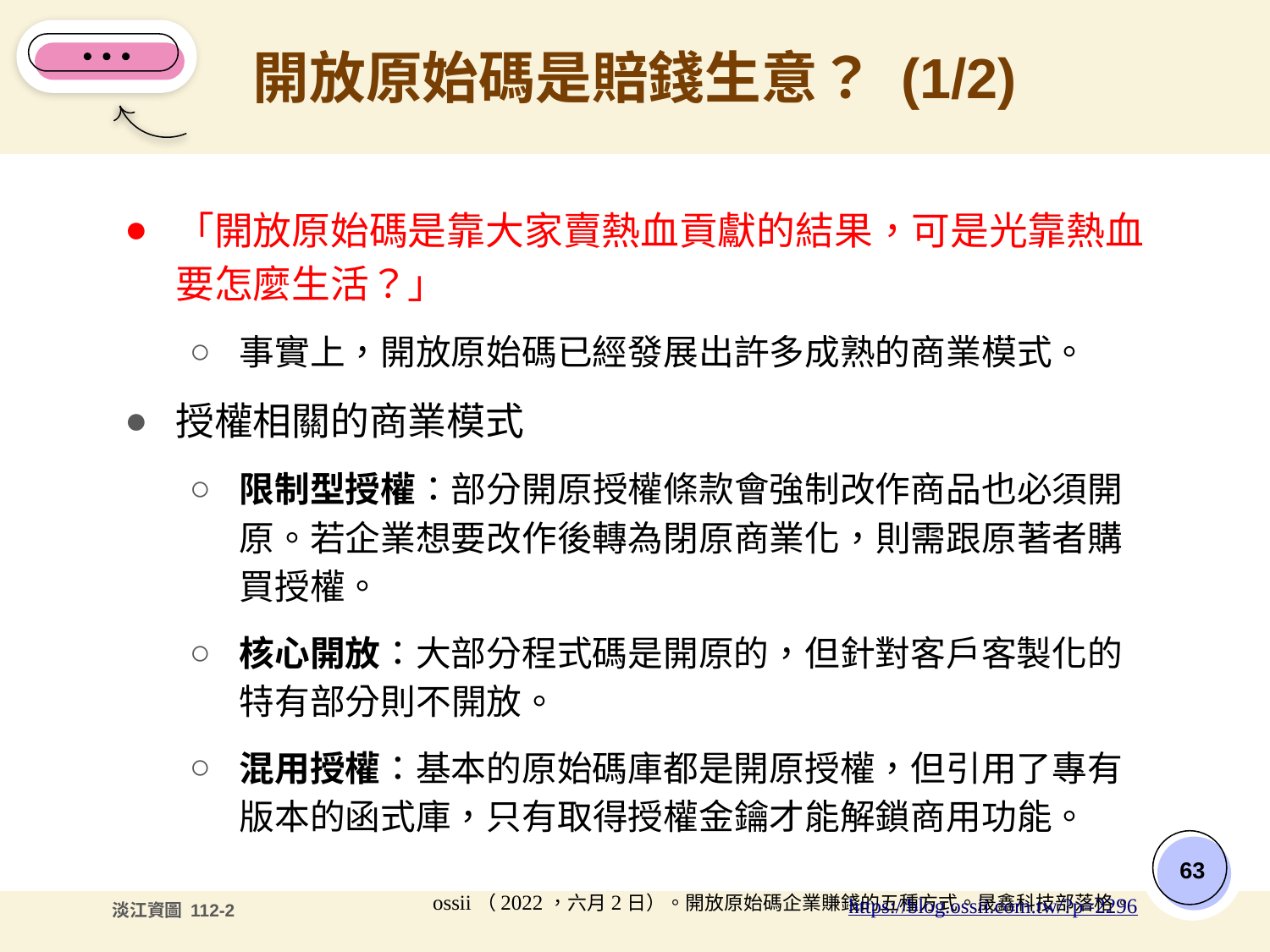

# 開放原始碼是賠錢生意？ (1/2)
「開放原始碼是靠大家賣熱血貢獻的結果，可是光靠熱血要怎麼生活？」
事實上，開放原始碼已經發展出許多成熟的商業模式。
授權相關的商業模式
限制型授權：部分開原授權條款會強制改作商品也必須開原。若企業想要改作後轉為閉原商業化，則需跟原著者購買授權。
核心開放：大部分程式碼是開原的，但針對客戶客製化的特有部分則不開放。
混用授權：基本的原始碼庫都是開原授權，但引用了專有版本的函式庫，只有取得授權金鑰才能解鎖商用功能。
63
ossii（2022，六月2日）。開放原始碼企業賺錢的五種方式。晟鑫科技部落格。https://blog.ossii.com.tw/?p=2296